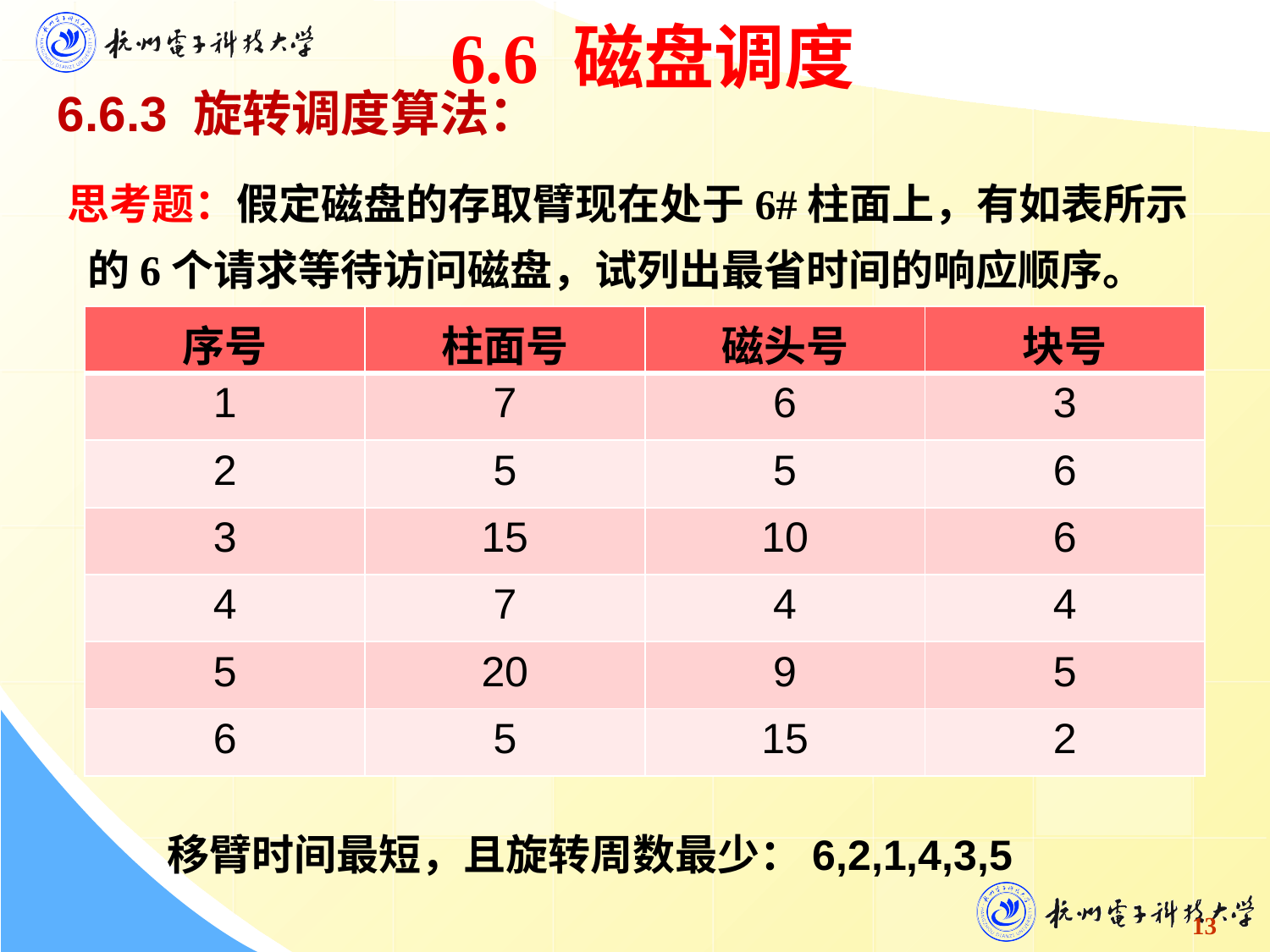

6.6 磁盘调度
6.6.3 旋转调度算法：
思考题：假定磁盘的存取臂现在处于6#柱面上，有如表所示的6个请求等待访问磁盘，试列出最省时间的响应顺序。
| 序号 | 柱面号 | 磁头号 | 块号 |
| --- | --- | --- | --- |
| 1 | 7 | 6 | 3 |
| 2 | 5 | 5 | 6 |
| 3 | 15 | 10 | 6 |
| 4 | 7 | 4 | 4 |
| 5 | 20 | 9 | 5 |
| 6 | 5 | 15 | 2 |
移臂时间最短，且旋转周数最少：6,2,1,4,3,5
13